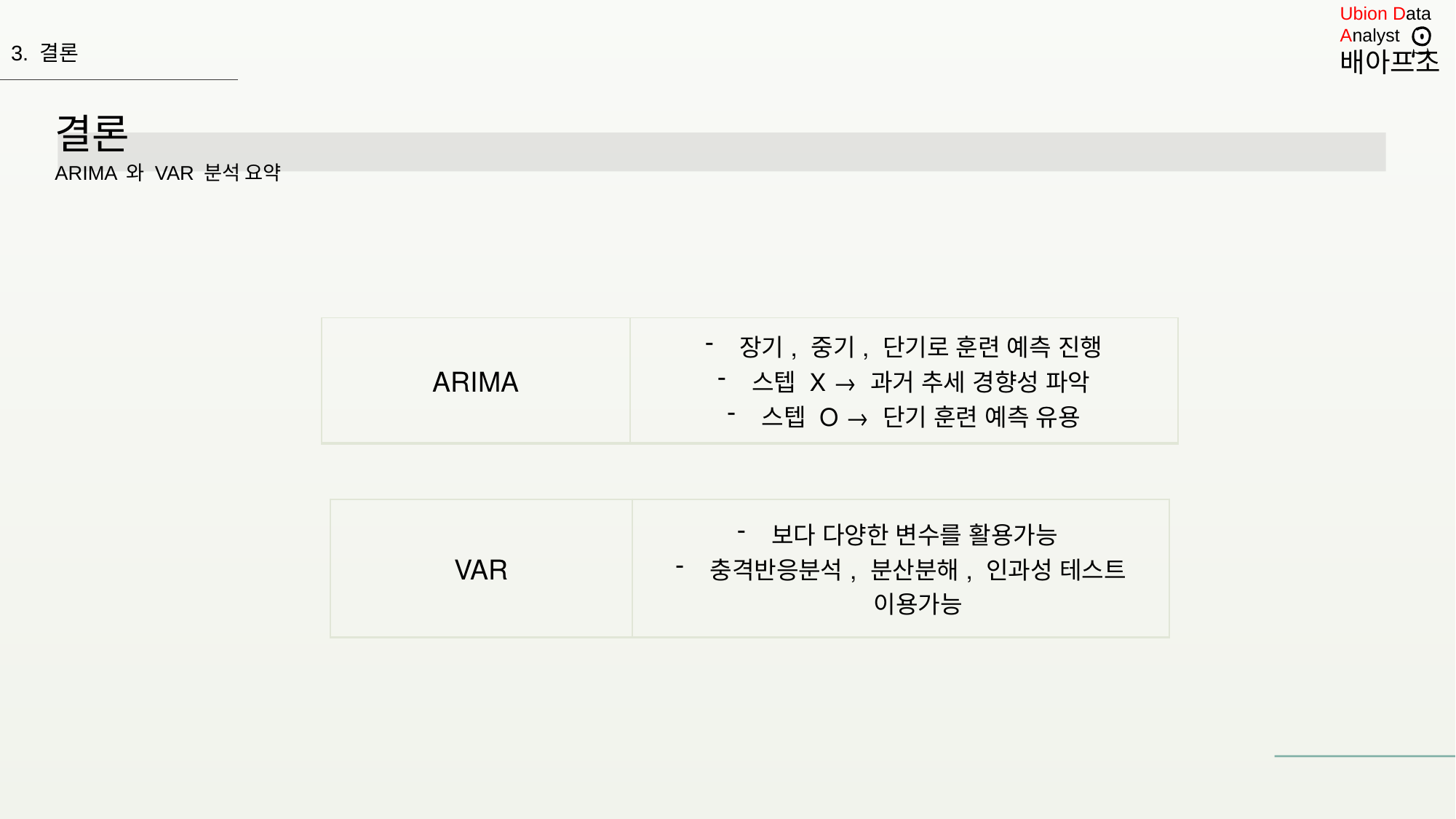

3. 결론
결론
ARIMA 와 VAR 분석 요약

| ARIMA | 장기, 중기, 단기로 훈련 예측 진행 스텝 X → 과거 추세 경향성 파악 스텝 O → 단기 훈련 예측 유용 |
| --- | --- |
| VAR | 보다 다양한 변수를 활용가능 충격반응분석, 분산분해, 인과성 테스트 이용가능 |
| --- | --- |

35